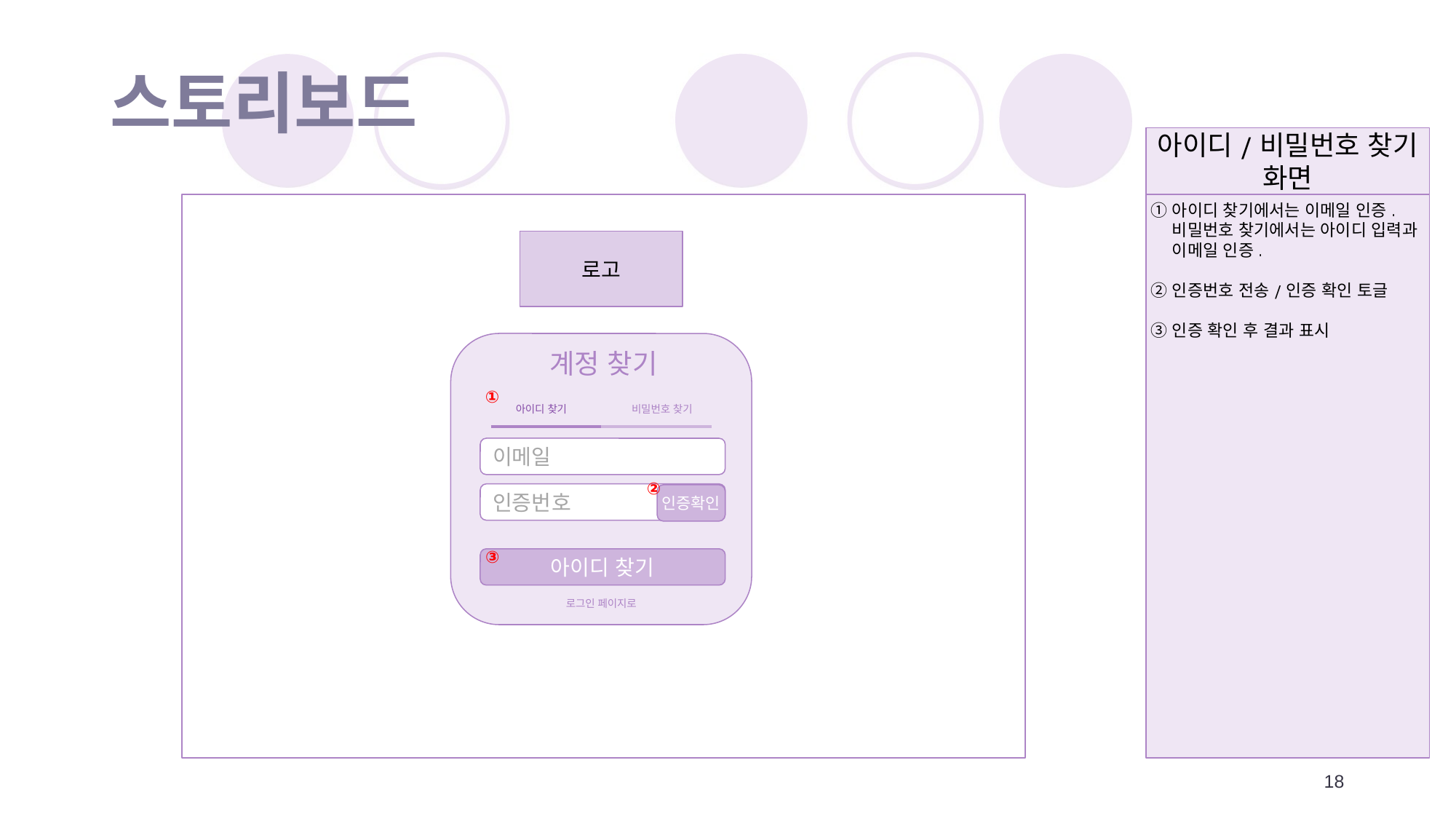

# 스토리보드
아이디/비밀번호 찾기 화면

아이디 찾기에서는 이메일 인증.
비밀번호 찾기에서는 아이디 입력과 이메일 인증.

인증번호 전송/인증 확인 토글

인증 확인 후 결과 표시
로고

계정 찾기
①
아이디 찾기
비밀번호 찾기
이메일
②
인증번호
인증확인
③
아이디 찾기
로그인 페이지로
18